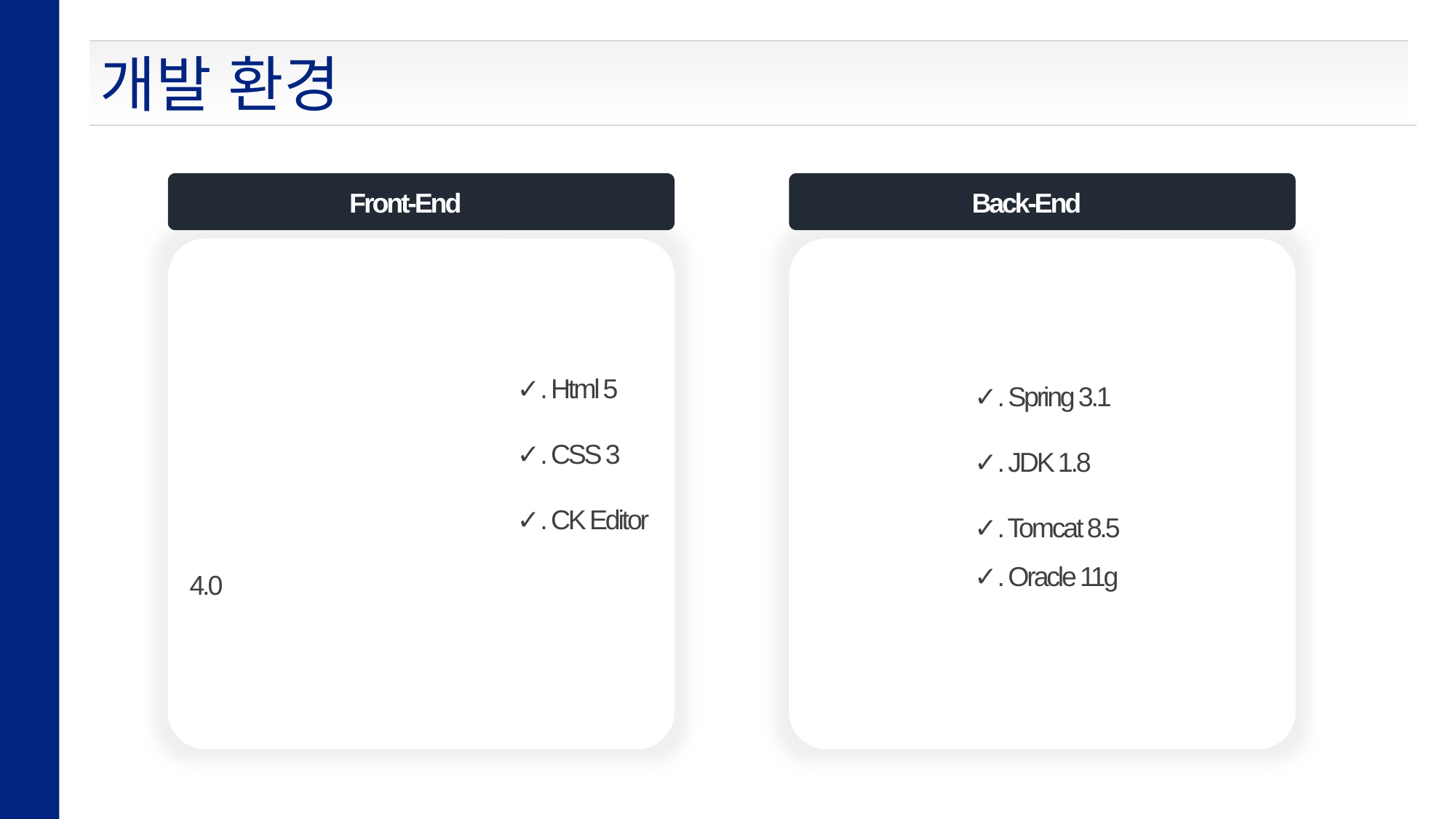

개발 환경

Front-End
Back-End
			✓. Html 5
			✓. CSS 3
			✓. CK Editor 4.0

✓. Spring 3.1
✓. JDK 1.8
✓. Tomcat 8.5
✓. Oracle 11g